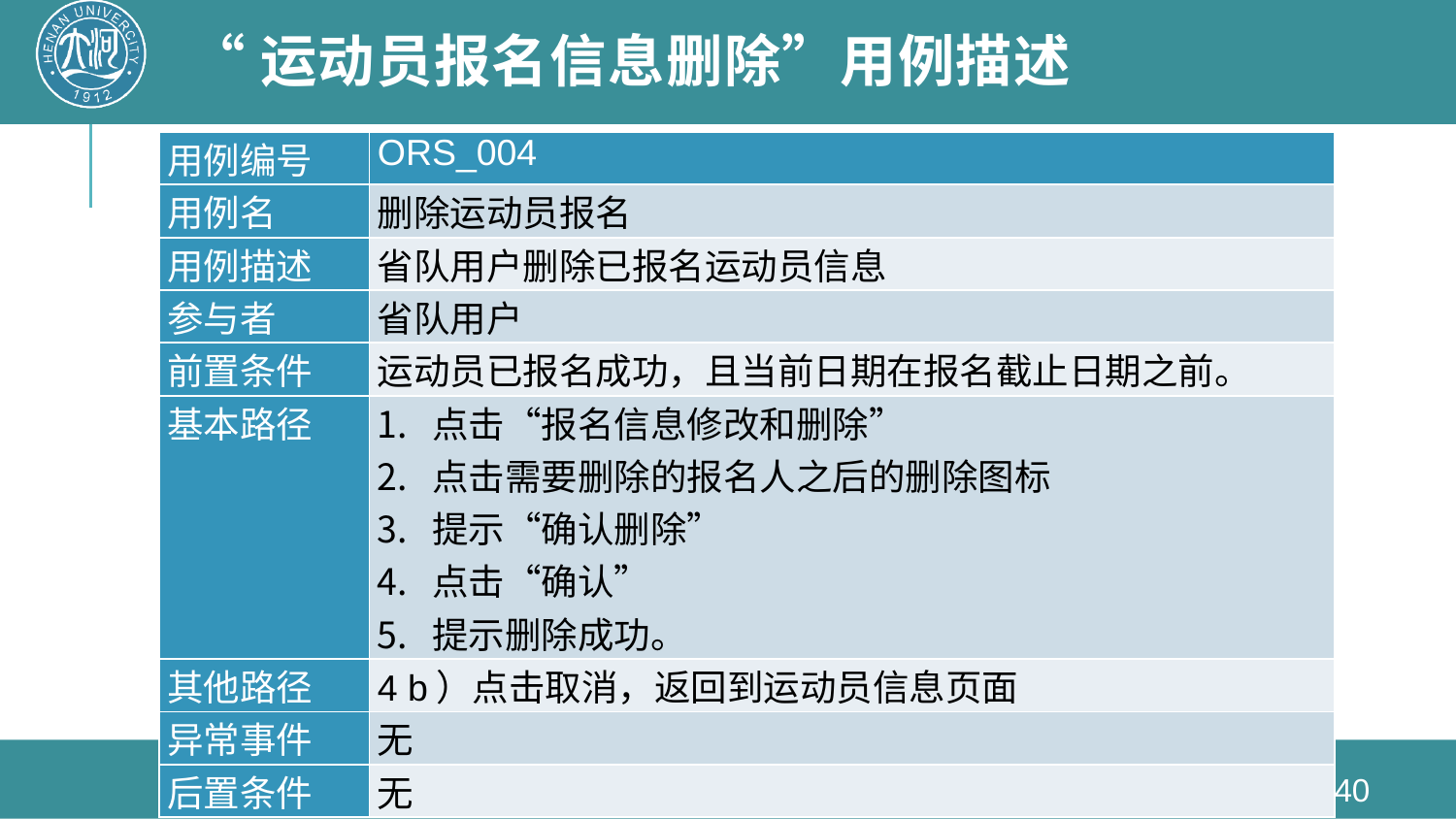

# “运动员报名信息删除”用例描述
| 用例编号 | ORS\_004 |
| --- | --- |
| 用例名 | 删除运动员报名 |
| 用例描述 | 省队用户删除已报名运动员信息 |
| 参与者 | 省队用户 |
| 前置条件 | 运动员已报名成功，且当前日期在报名截止日期之前。 |
| 基本路径 | 点击“报名信息修改和删除” 点击需要删除的报名人之后的删除图标 提示“确认删除” 点击“确认” 提示删除成功。 |
| 其他路径 | 4 b）点击取消，返回到运动员信息页面 |
| 异常事件 | 无 |
| 后置条件 | 无 |
2020/6/3
软件工程
40